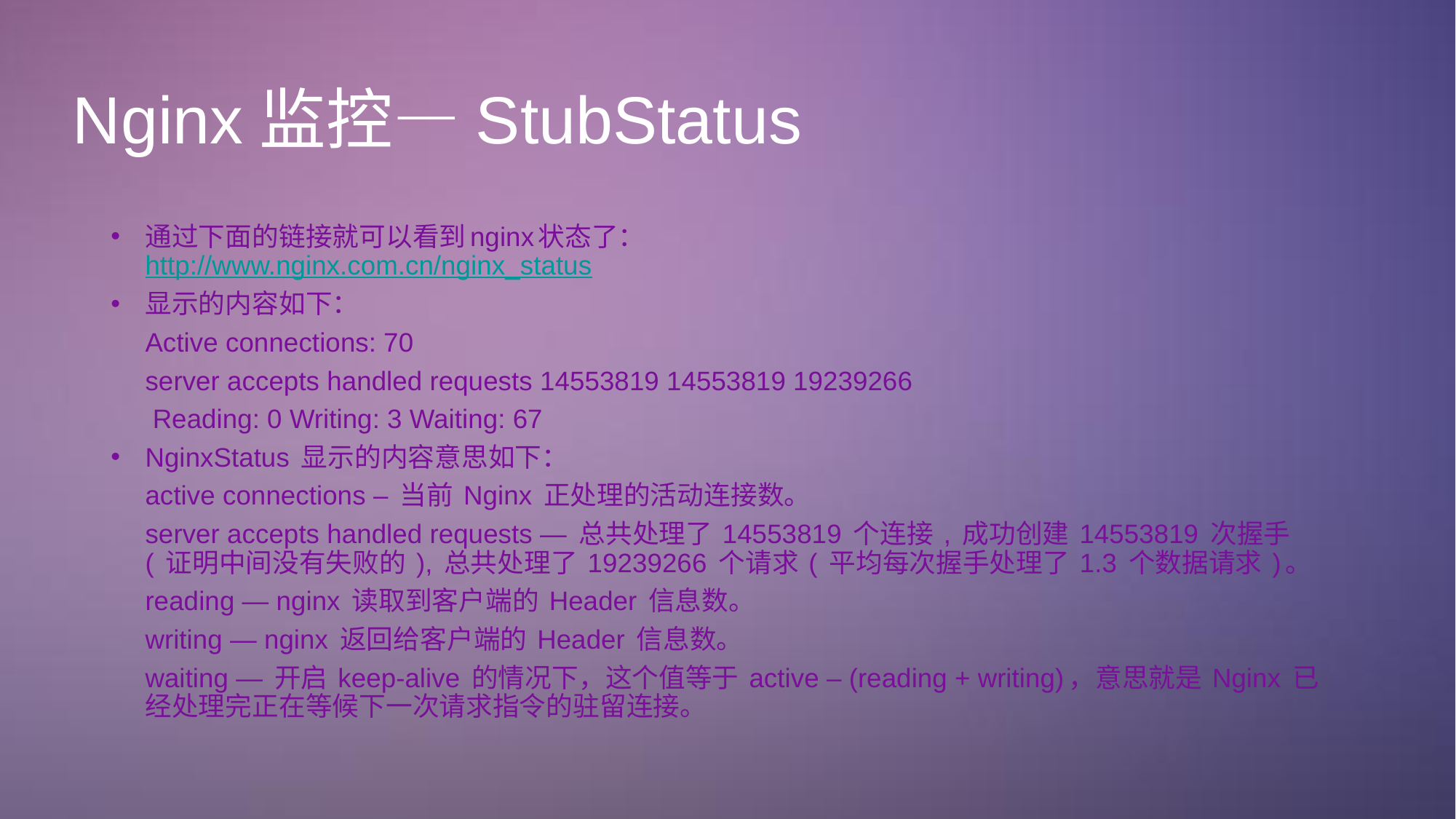

Nginx监控—StubStatus
通过下面的链接就可以看到nginx状态了：
http://www.nginx.com.cn/nginx_status
显示的内容如下：
	Active connections: 70
	server accepts handled requests 14553819 14553819 19239266
	 Reading: 0 Writing: 3 Waiting: 67
NginxStatus 显示的内容意思如下：
	active connections – 当前 Nginx 正处理的活动连接数。
	server accepts handled requests — 总共处理了 14553819 个连接 , 成功创建 14553819 次握手 ( 证明中间没有失败的 ), 总共处理了 19239266 个请求 ( 平均每次握手处理了 1.3 个数据请求 )。
	reading — nginx 读取到客户端的 Header 信息数。
	writing — nginx 返回给客户端的 Header 信息数。
	waiting — 开启 keep-alive 的情况下，这个值等于 active – (reading + writing)，意思就是 Nginx 已经处理完正在等候下一次请求指令的驻留连接。